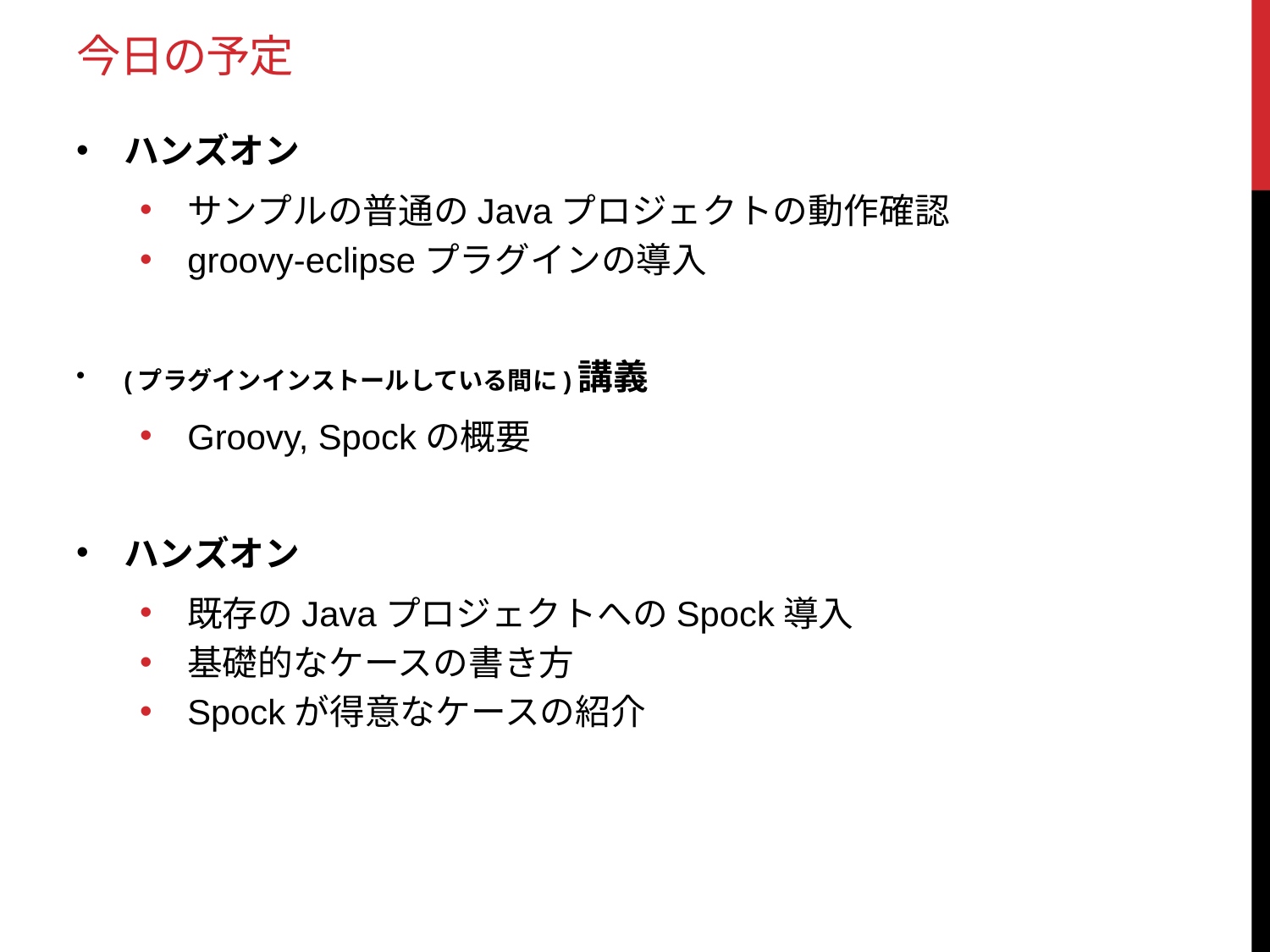

# 今日の予定
ハンズオン
サンプルの普通のJavaプロジェクトの動作確認
groovy-eclipseプラグインの導入

(プラグインインストールしている間に)講義
Groovy, Spockの概要

ハンズオン
既存のJavaプロジェクトへのSpock導入
基礎的なケースの書き方
Spockが得意なケースの紹介